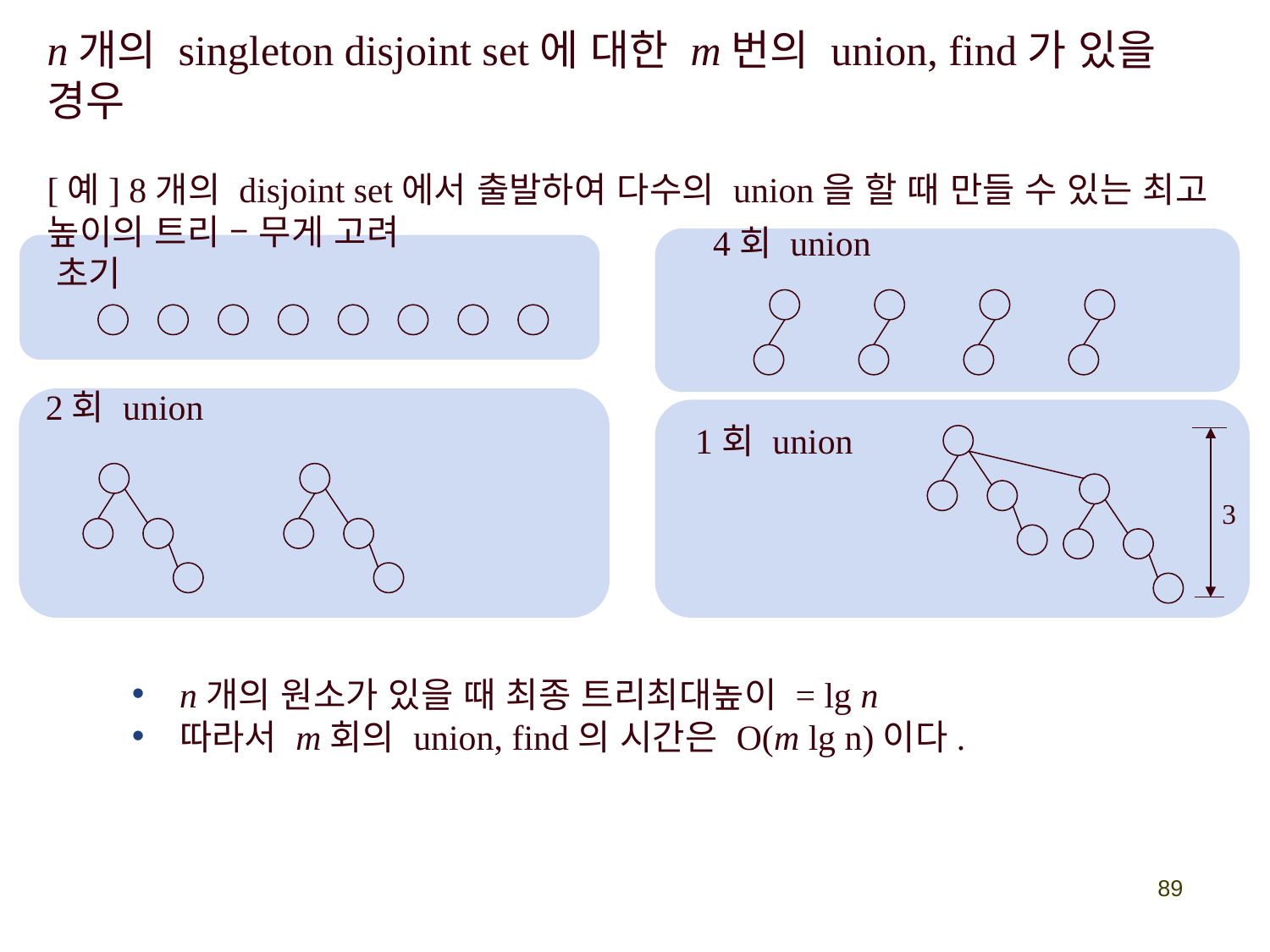

n개의 singleton disjoint set에 대한 m번의 union, find가 있을 경우

[예] 8개의 disjoint set에서 출발하여 다수의 union을 할 때 만들 수 있는 최고 높이의 트리 – 무게 고려
4회 union

초기

2회 union

1회 union

3

n개의 원소가 있을 때 최종 트리최대높이 = lg n
따라서 m회의 union, find의 시간은 O(m lg n)이다.
89